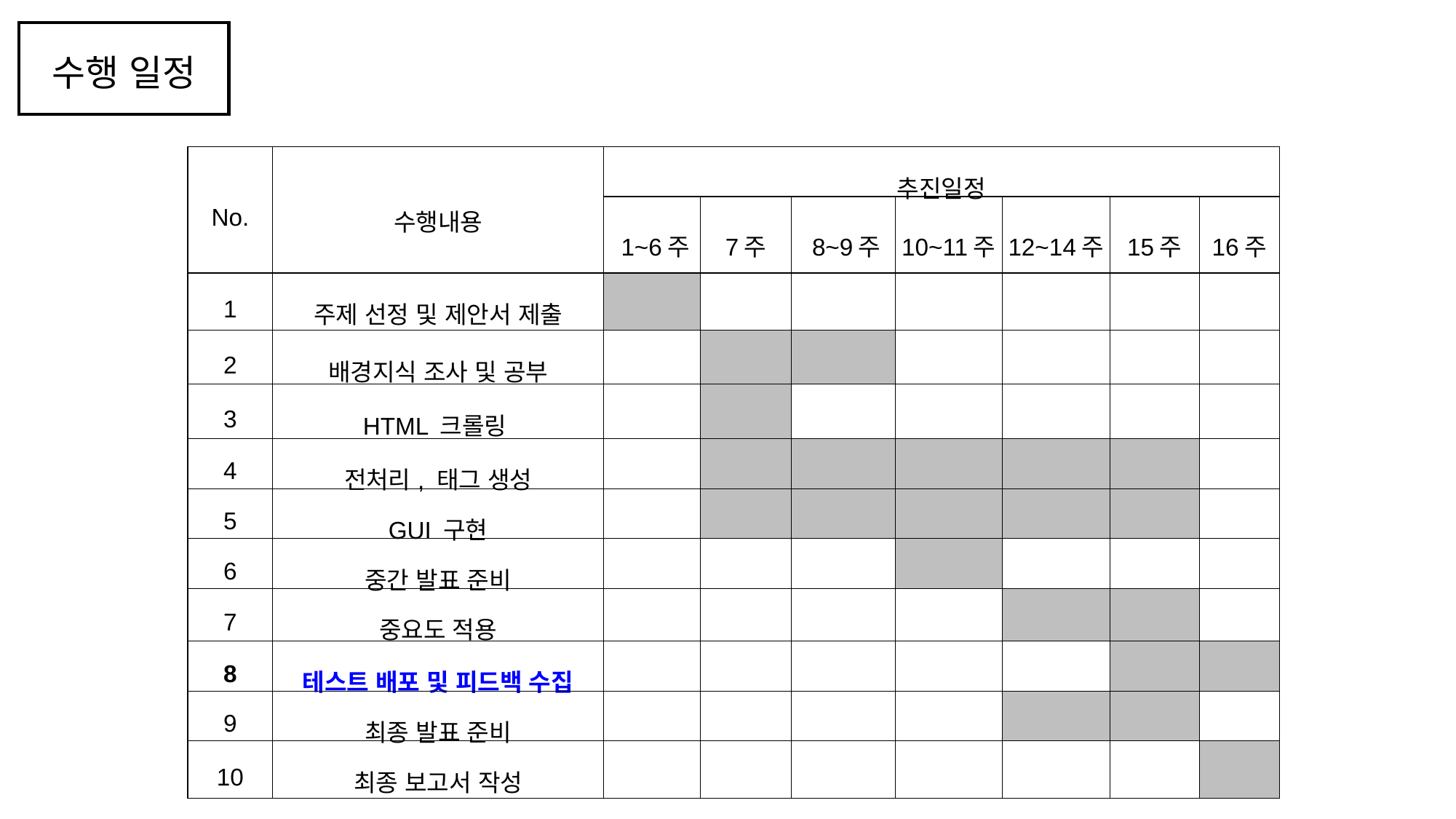

수행 일정
| No. | 수행내용 | 추진일정 |  |  |  |  |  |  |
| --- | --- | --- | --- | --- | --- | --- | --- | --- |
|  |  | 1~6주 | 7주 | 8~9주 | 10~11주 | 12~14주 | 15주 | 16주 |
| 1 | 주제 선정 및 제안서 제출 |  |  |  |  |  |  |  |
| 2 | 배경지식 조사 및 공부 |  |  |  |  |  |  |  |
| 3 | HTML 크롤링 |  |  |  |  |  |  |  |
| 4 | 전처리, 태그 생성 |  |  |  |  |  |  |  |
| 5 | GUI 구현 |  |  |  |  |  |  |  |
| 6 | 중간 발표 준비 |  |  |  |  |  |  |  |
| 7 | 중요도 적용 |  |  |  |  |  |  |  |
| 8 | 테스트 배포 및 피드백 수집 |  |  |  |  |  |  |  |
| 9 | 최종 발표 준비 |  |  |  |  |  |  |  |
| 10 | 최종 보고서 작성 |  |  |  |  |  |  |  |